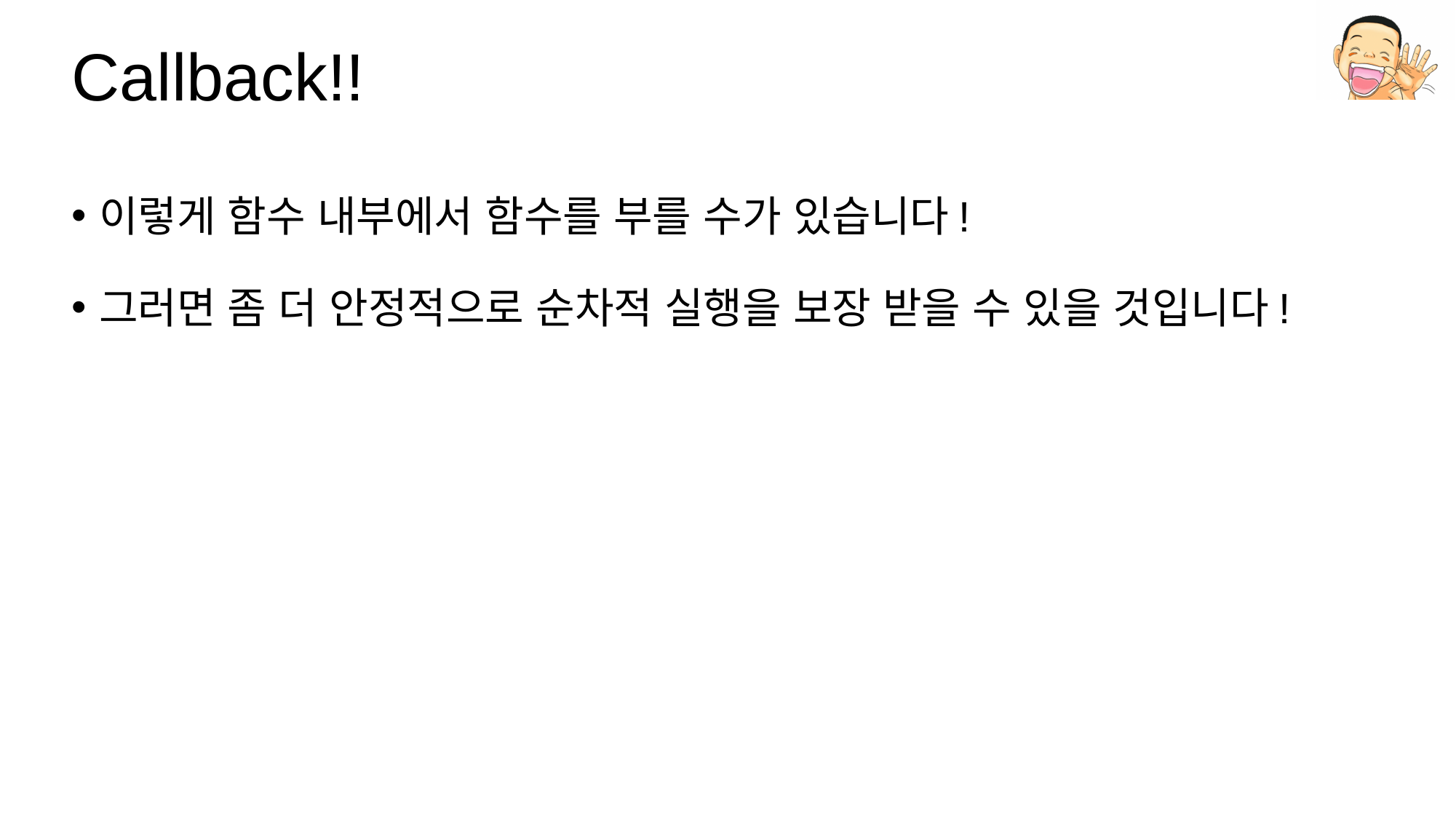

# Callback!!
이렇게 함수 내부에서 함수를 부를 수가 있습니다!
그러면 좀 더 안정적으로 순차적 실행을 보장 받을 수 있을 것입니다!